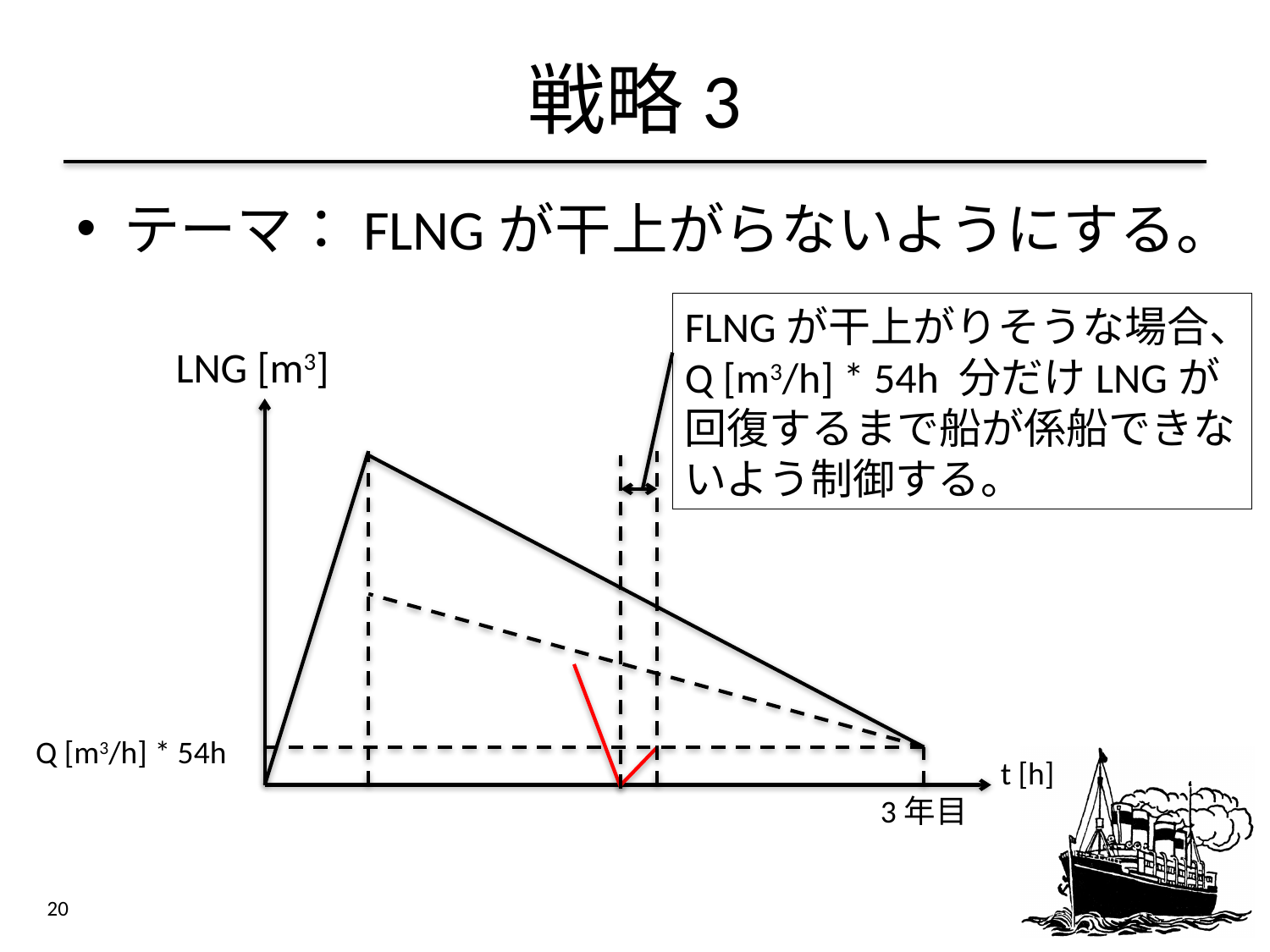

# 戦略3
テーマ：FLNGが干上がらないようにする。

FLNGが干上がりそうな場合、
Q [m3/h] * 54h 分だけLNGが
回復するまで船が係船できないよう制御する。
LNG [m3]
Q [m3/h] * 54h
t [h]
3年目
20